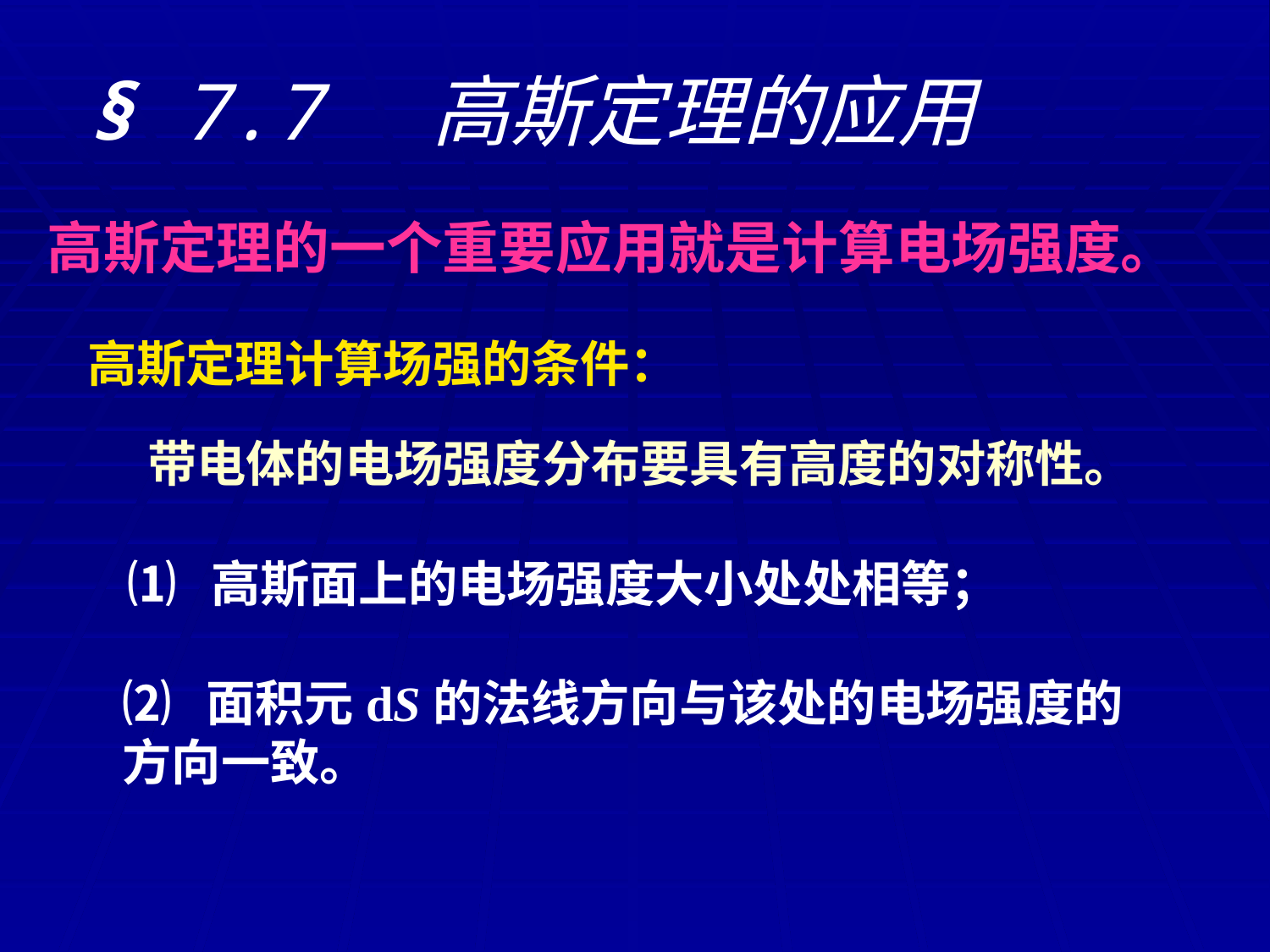

§ 7.7  高斯定理的应用
高斯定理的一个重要应用就是计算电场强度。
高斯定理计算场强的条件：
带电体的电场强度分布要具有高度的对称性。
⑴  高斯面上的电场强度大小处处相等；
⑵  面积元dS的法线方向与该处的电场强度的方向一致。